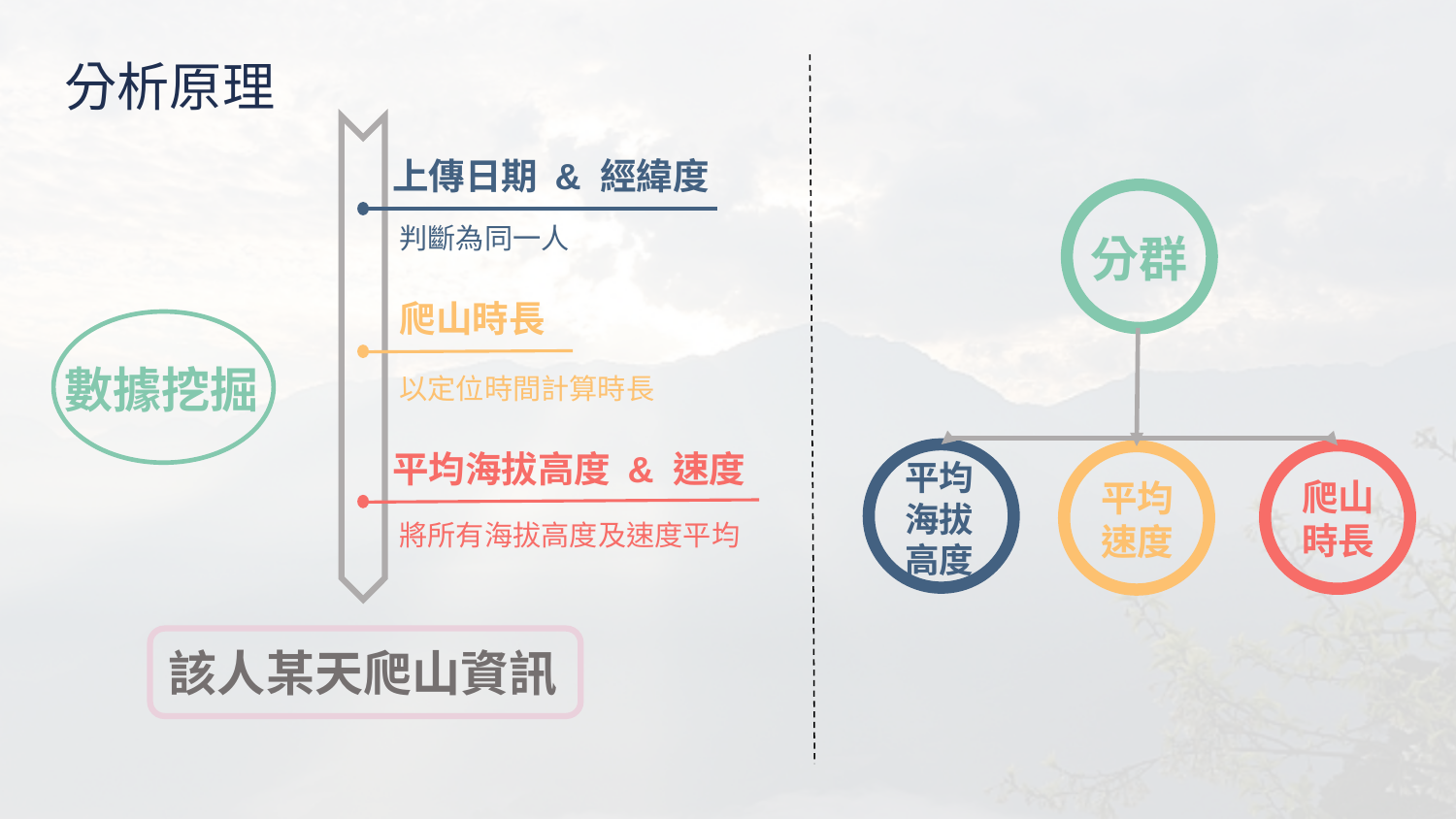

# 分析原理
上傳日期 & 經緯度

分群

平均海拔高度

爬山時長

平均速度
判斷為同一人
爬山時長

數據挖掘

以定位時間計算時長
平均海拔高度 & 速度

將所有海拔高度及速度平均

該人某天爬山資訊